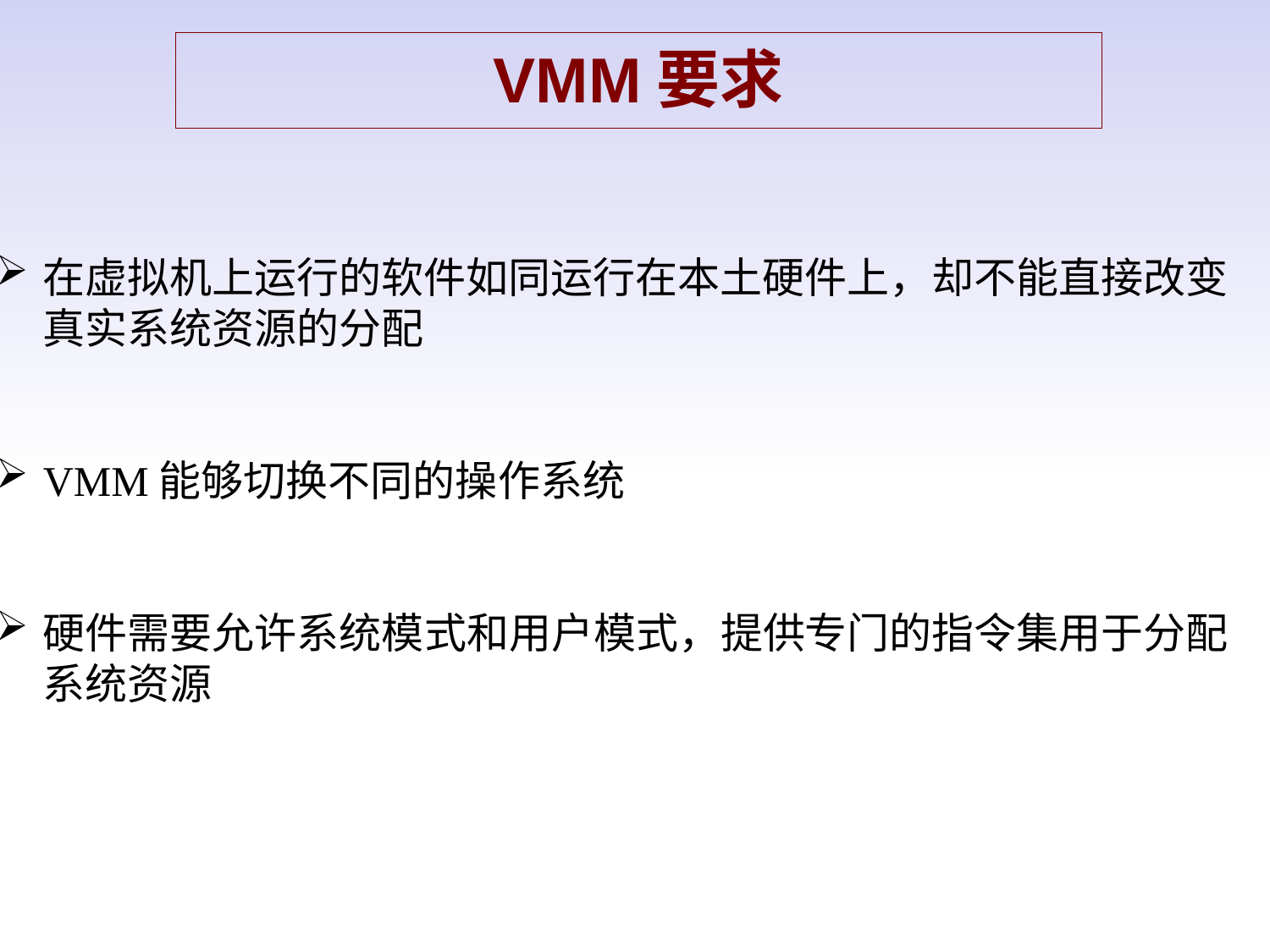

VMM要求
在虚拟机上运行的软件如同运行在本土硬件上，却不能直接改变真实系统资源的分配

VMM能够切换不同的操作系统

硬件需要允许系统模式和用户模式，提供专门的指令集用于分配系统资源